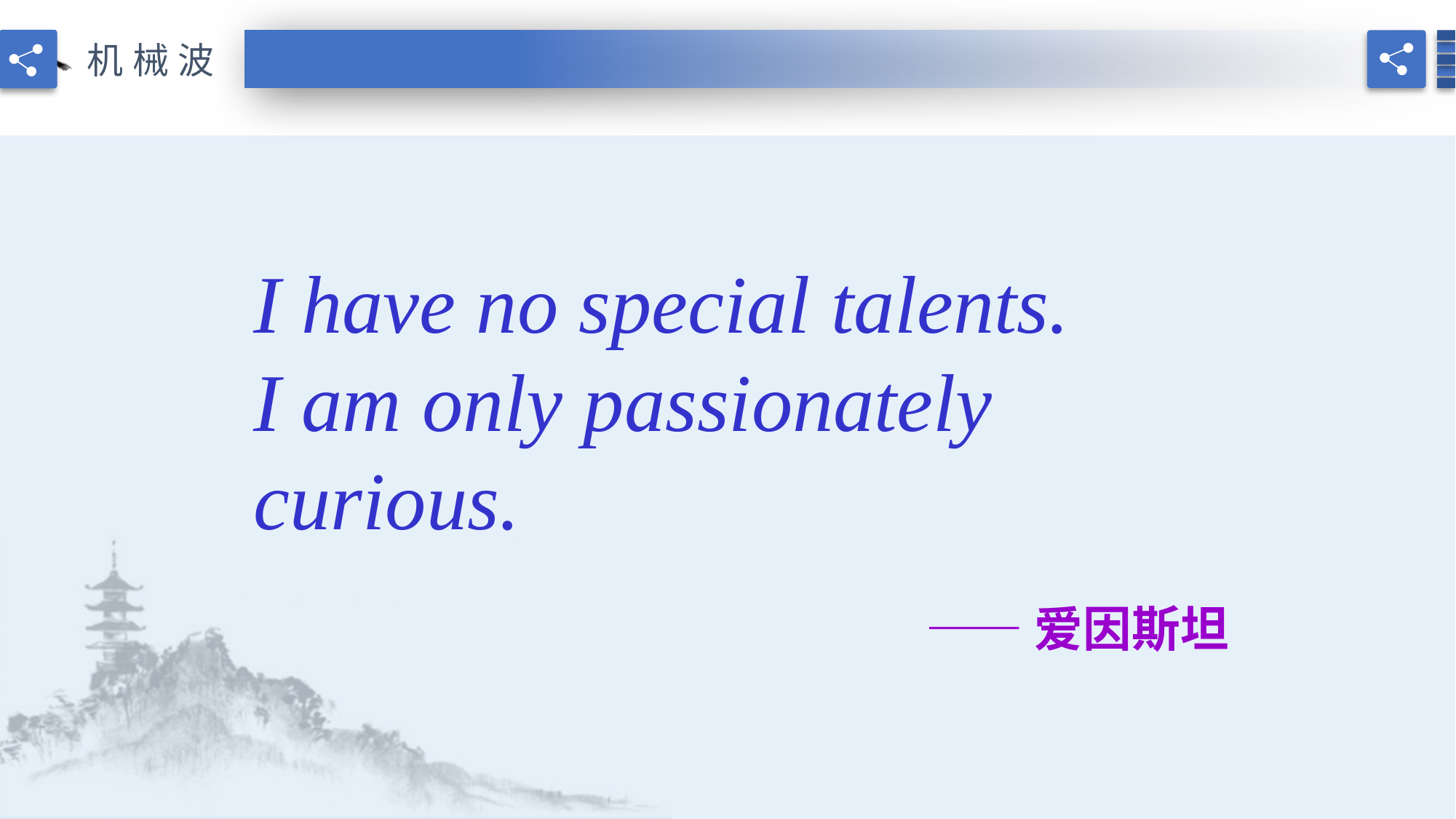

机械波

I have no special talents. I am only passionately curious.
——爱因斯坦